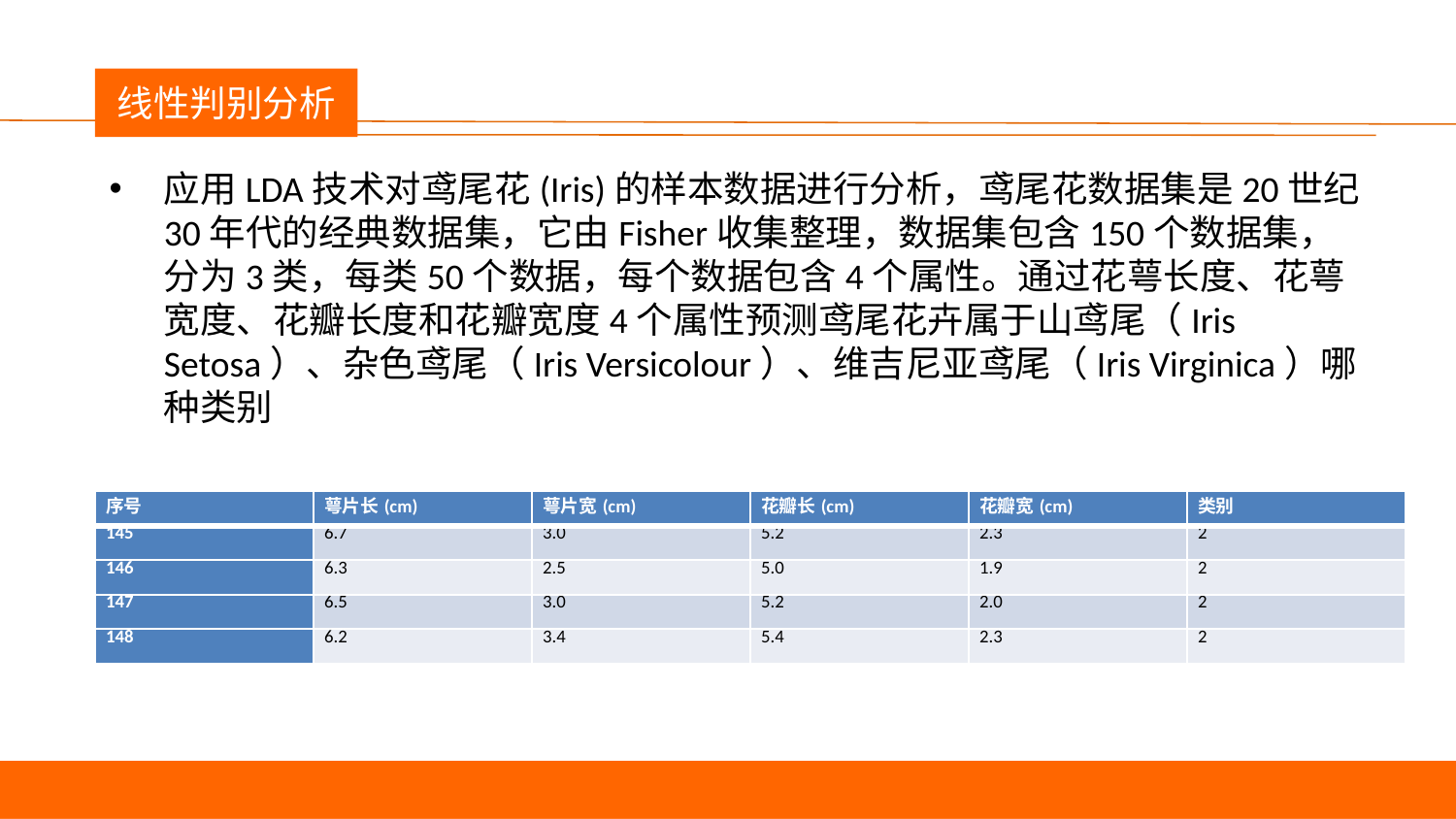

议程
线性判别分析

应用LDA技术对鸢尾花(Iris)的样本数据进行分析，鸢尾花数据集是20世纪30年代的经典数据集，它由Fisher收集整理，数据集包含150个数据集，分为3类，每类50个数据，每个数据包含4个属性。通过花萼长度、花萼宽度、花瓣长度和花瓣宽度4个属性预测鸢尾花卉属于山鸢尾（Iris Setosa）、杂色鸢尾（Iris Versicolour）、维吉尼亚鸢尾（Iris Virginica）哪种类别
| 序号 | 萼片长(cm) | 萼片宽(cm) | 花瓣长(cm) | 花瓣宽(cm) | 类别 |
| --- | --- | --- | --- | --- | --- |
| 145 | 6.7 | 3.0 | 5.2 | 2.3 | 2 |
| 146 | 6.3 | 2.5 | 5.0 | 1.9 | 2 |
| 147 | 6.5 | 3.0 | 5.2 | 2.0 | 2 |
| 148 | 6.2 | 3.4 | 5.4 | 2.3 | 2 |